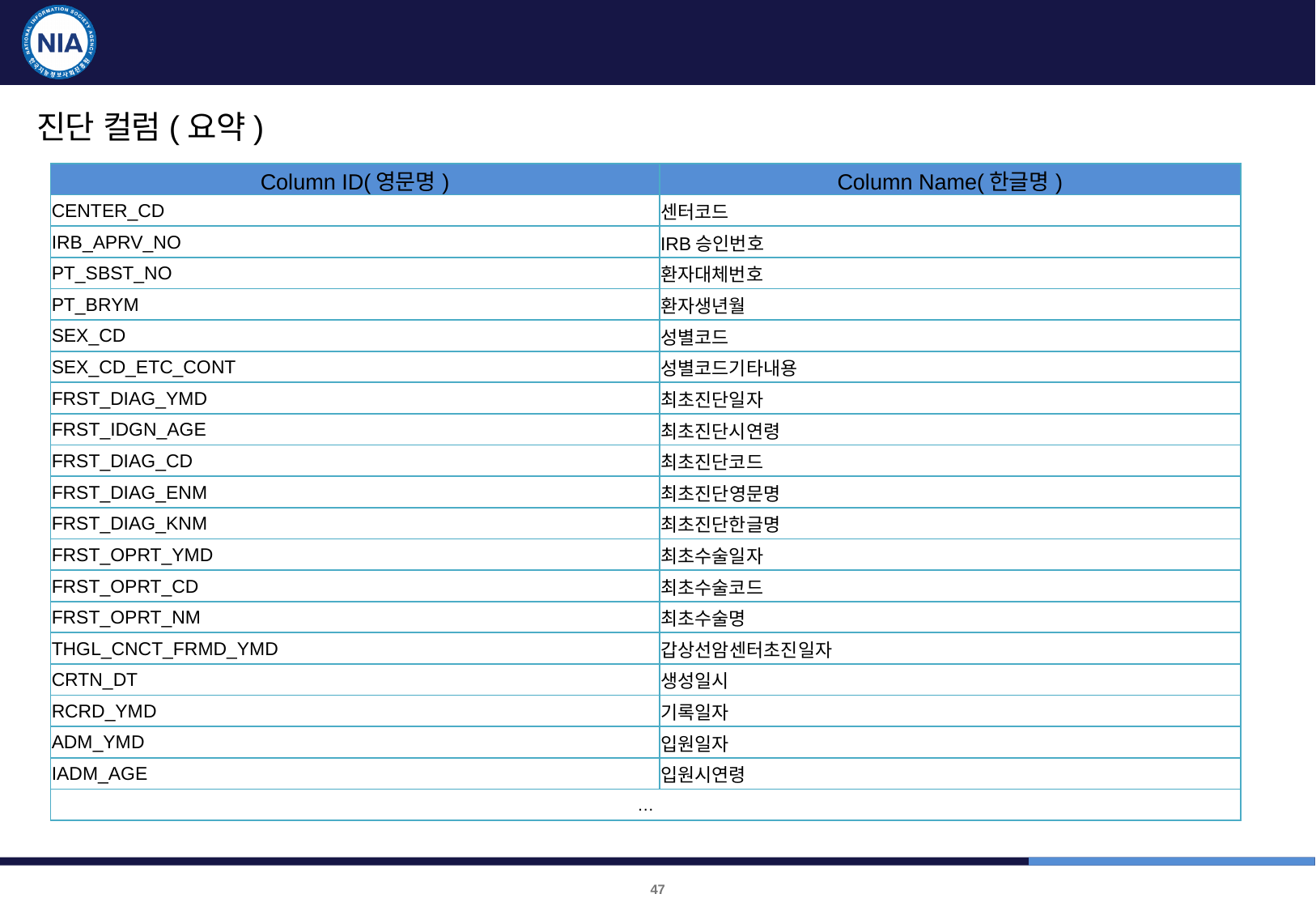

품질진단 대상 및 항목 : 헬스케어 플랫폼
진단 컬럼(요약)
| Column ID(영문명) | Column Name(한글명) |
| --- | --- |
| CENTER\_CD | 센터코드 |
| IRB\_APRV\_NO | IRB승인번호 |
| PT\_SBST\_NO | 환자대체번호 |
| PT\_BRYM | 환자생년월 |
| SEX\_CD | 성별코드 |
| SEX\_CD\_ETC\_CONT | 성별코드기타내용 |
| FRST\_DIAG\_YMD | 최초진단일자 |
| FRST\_IDGN\_AGE | 최초진단시연령 |
| FRST\_DIAG\_CD | 최초진단코드 |
| FRST\_DIAG\_ENM | 최초진단영문명 |
| FRST\_DIAG\_KNM | 최초진단한글명 |
| FRST\_OPRT\_YMD | 최초수술일자 |
| FRST\_OPRT\_CD | 최초수술코드 |
| FRST\_OPRT\_NM | 최초수술명 |
| THGL\_CNCT\_FRMD\_YMD | 갑상선암센터초진일자 |
| CRTN\_DT | 생성일시 |
| RCRD\_YMD | 기록일자 |
| ADM\_YMD | 입원일자 |
| IADM\_AGE | 입원시연령 |
| … |  |